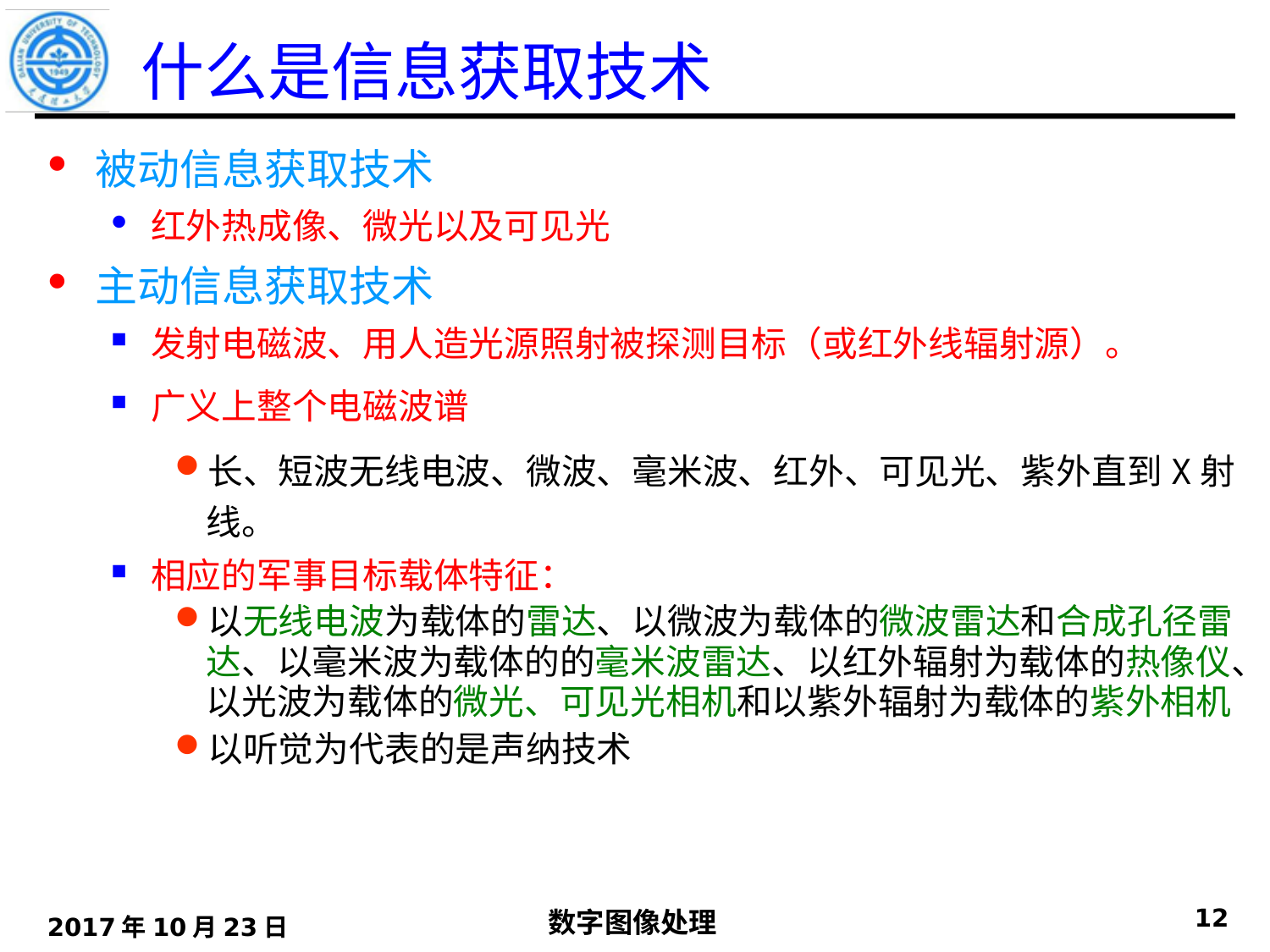

# 什么是信息获取技术
被动信息获取技术
红外热成像、微光以及可见光
主动信息获取技术
发射电磁波、用人造光源照射被探测目标（或红外线辐射源）。
广义上整个电磁波谱
长、短波无线电波、微波、毫米波、红外、可见光、紫外直到X射线。
相应的军事目标载体特征：
以无线电波为载体的雷达、以微波为载体的微波雷达和合成孔径雷达、以毫米波为载体的的毫米波雷达、以红外辐射为载体的热像仪、以光波为载体的微光、可见光相机和以紫外辐射为载体的紫外相机
以听觉为代表的是声纳技术